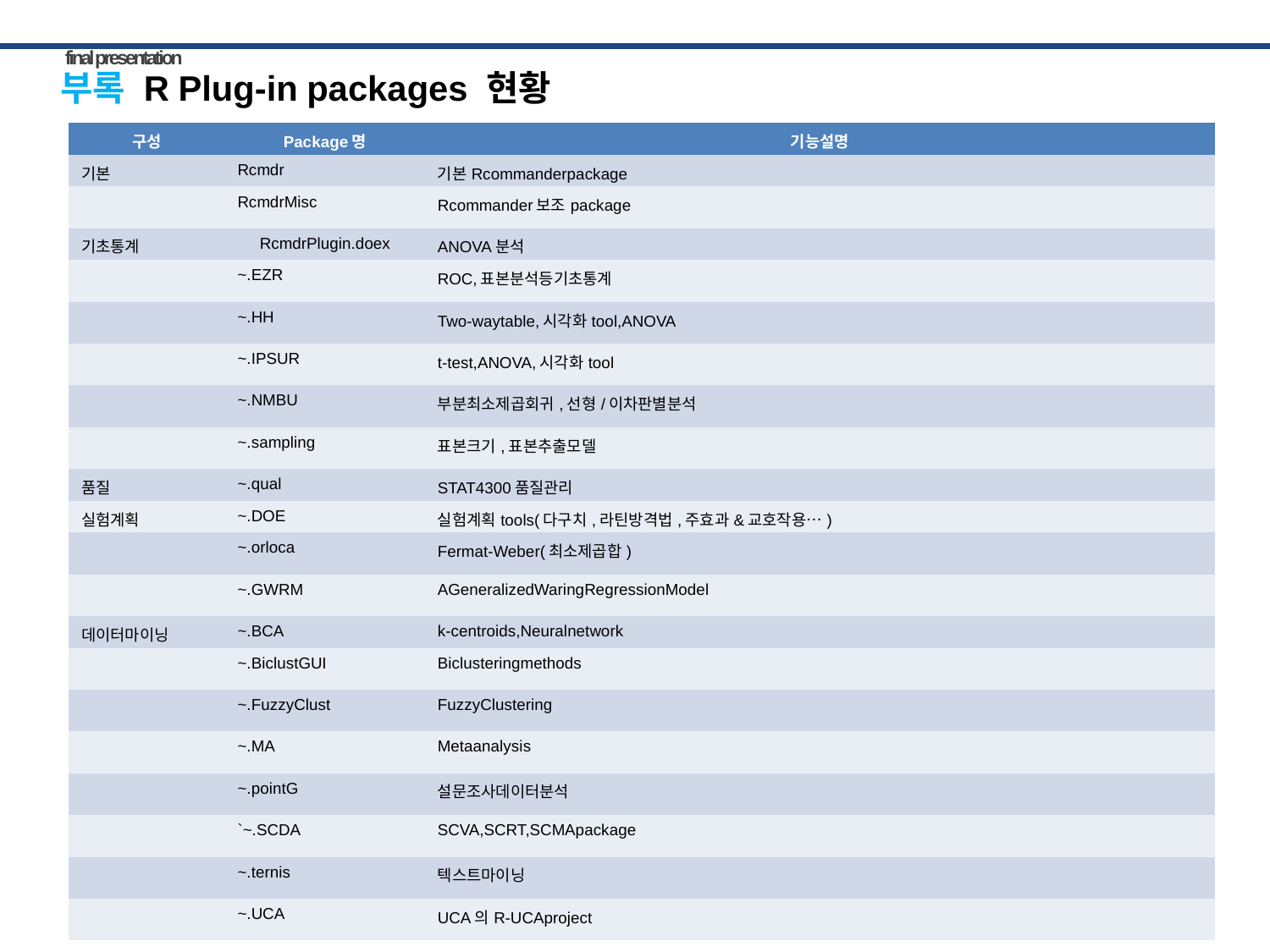

final presentation
부록 R Plug-in packages 현황

| 구성 | Package명 | 기능설명 |
| --- | --- | --- |
| 기본 | Rcmdr | 기본Rcommanderpackage |
|  | RcmdrMisc | Rcommander보조package |
| 기초통계 | RcmdrPlugin.doex | ANOVA분석 |
|  | ~.EZR | ROC,표본분석등기초통계 |
|  | ~.HH | Two-waytable,시각화tool,ANOVA |
|  | ~.IPSUR | t-test,ANOVA,시각화tool |
|  | ~.NMBU | 부분최소제곱회귀,선형/이차판별분석 |
|  | ~.sampling | 표본크기,표본추출모델 |
| 품질 | ~.qual | STAT4300품질관리 |
| 실험계획 | ~.DOE | 실험계획tools(다구치,라틴방격법,주효과&교호작용…) |
|  | ~.orloca | Fermat-Weber(최소제곱합) |
|  | ~.GWRM | AGeneralizedWaringRegressionModel |
| 데이터마이닝 | ~.BCA | k-centroids,Neuralnetwork |
|  | ~.BiclustGUI | Biclusteringmethods |
|  | ~.FuzzyClust | FuzzyClustering |
|  | ~.MA | Metaanalysis |
|  | ~.pointG | 설문조사데이터분석 |
|  | `~.SCDA | SCVA,SCRT,SCMApackage |
|  | ~.ternis | 텍스트마이닝 |
|  | ~.UCA | UCA의R-UCAproject |
34